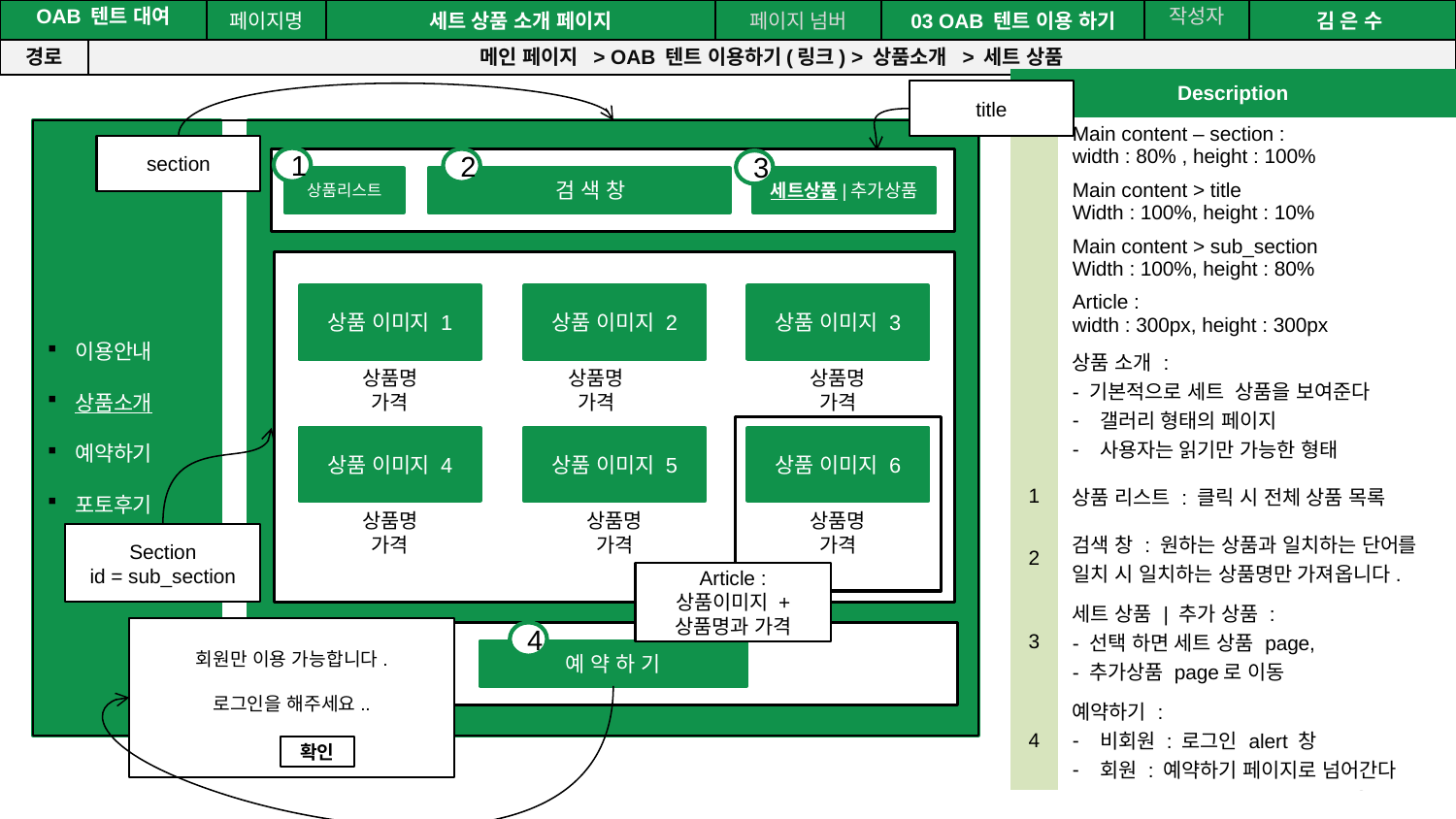

공간(오피스) 대여 시스템
| OAB 텐트 대여 |  | 페이지명 | 세트 상품 소개 페이지 | 페이지 넘버 | 03 OAB 텐트 이용 하기 | 작성자 | 김 은 수 |
| --- | --- | --- | --- | --- | --- | --- | --- |
| 경로 | 메인 페이지 > OAB 텐트 이용하기(링크) > 상품소개 > 세트 상품 |  |  |  |  |  |  |
| Description |  |
| --- | --- |
|  | Main content – section : width : 80% , height : 100% |
|  | Main content > title Width : 100%, height : 10% |
|  | Main content > sub\_section Width : 100%, height : 80% |
|  | Article : width : 300px, height : 300px |
|  | 상품 소개 : - 기본적으로 세트 상품을 보여준다 갤러리 형태의 페이지 사용자는 읽기만 가능한 형태 |
| 1 | 상품 리스트 : 클릭 시 전체 상품 목록 |
| 2 | 검색 창 : 원하는 상품과 일치하는 단어를 일치 시 일치하는 상품명만 가져옵니다. |
| 3 | 세트 상품 | 추가 상품 : - 선택 하면 세트 상품 page, - 추가상품 page로 이동 |
| 4 | 예약하기 : 비회원 : 로그인 alert 창 회원 : 예약하기 페이지로 넘어간다 |
title

이용안내
상품소개
예약하기
포토후기

상품리스트
   검 색 창
세트상품|추가상품
상품 이미지 1
상품명
가격
상품 이미지 2
상품명
가격
상품 이미지 3
상품명
가격
상품 이미지 4
상품명
가격
상품 이미지 5
상품명
가격
상품 이미지 6
상품명
가격
예 약 하 기
section
1
2
3

Section
id = sub_section
Article : 상품이미지 + 상품명과 가격
회원만 이용 가능합니다.
로그인을 해주세요..
확인
4
15